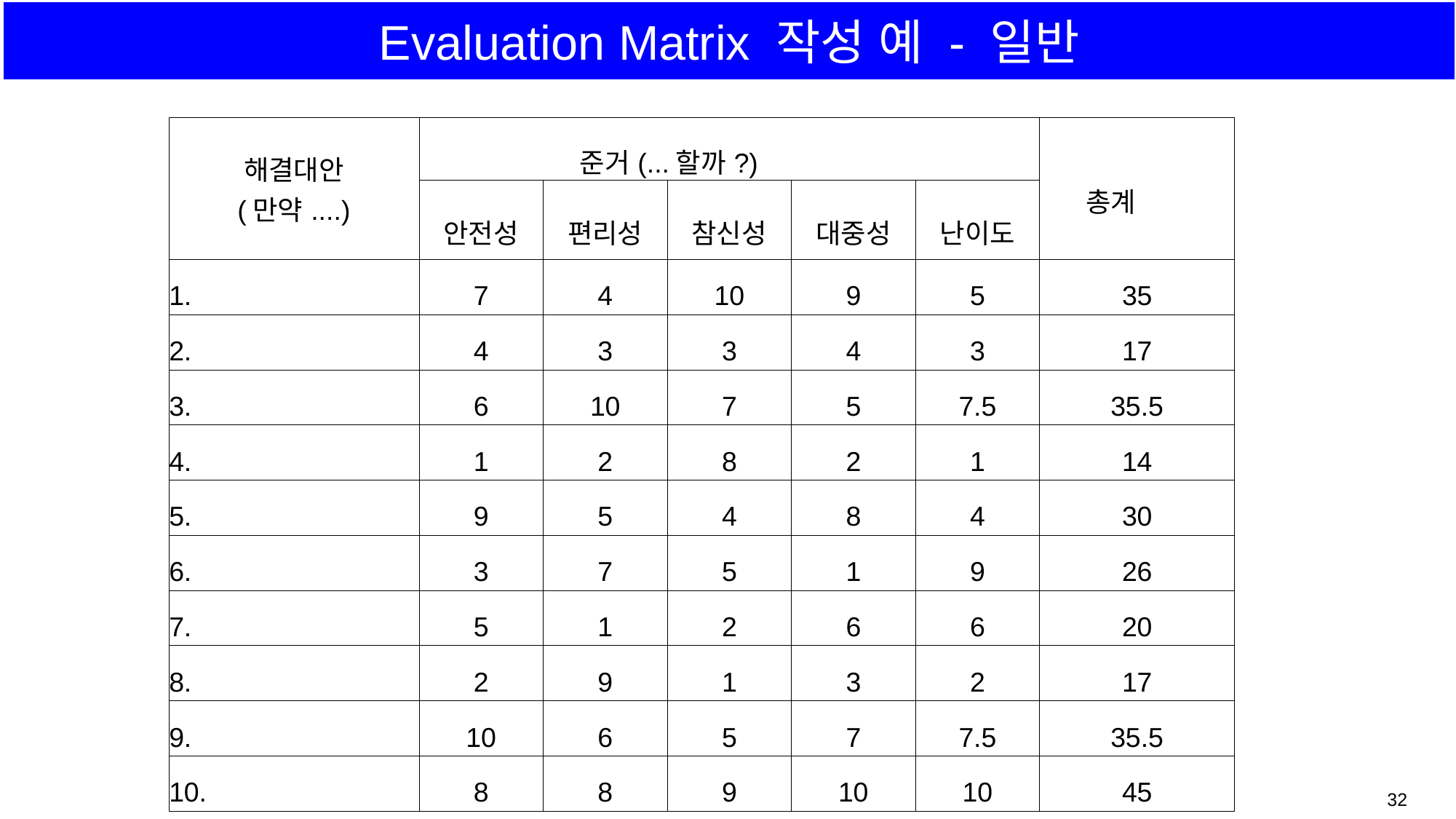

# Evaluation Matrix 작성 예 - 일반
| 해결대안 (만약....) | 준거(...할까?) |  |  |  |  | 총계 |
| --- | --- | --- | --- | --- | --- | --- |
|  | 안전성 | 편리성 | 참신성 | 대중성 | 난이도 |  |
| 1. | 7 | 4 | 10 | 9 | 5 | 35 |
| 2. | 4 | 3 | 3 | 4 | 3 | 17 |
| 3. | 6 | 10 | 7 | 5 | 7.5 | 35.5 |
| 4. | 1 | 2 | 8 | 2 | 1 | 14 |
| 5. | 9 | 5 | 4 | 8 | 4 | 30 |
| 6. | 3 | 7 | 5 | 1 | 9 | 26 |
| 7. | 5 | 1 | 2 | 6 | 6 | 20 |
| 8. | 2 | 9 | 1 | 3 | 2 | 17 |
| 9. | 10 | 6 | 5 | 7 | 7.5 | 35.5 |
| 10. | 8 | 8 | 9 | 10 | 10 | 45 |